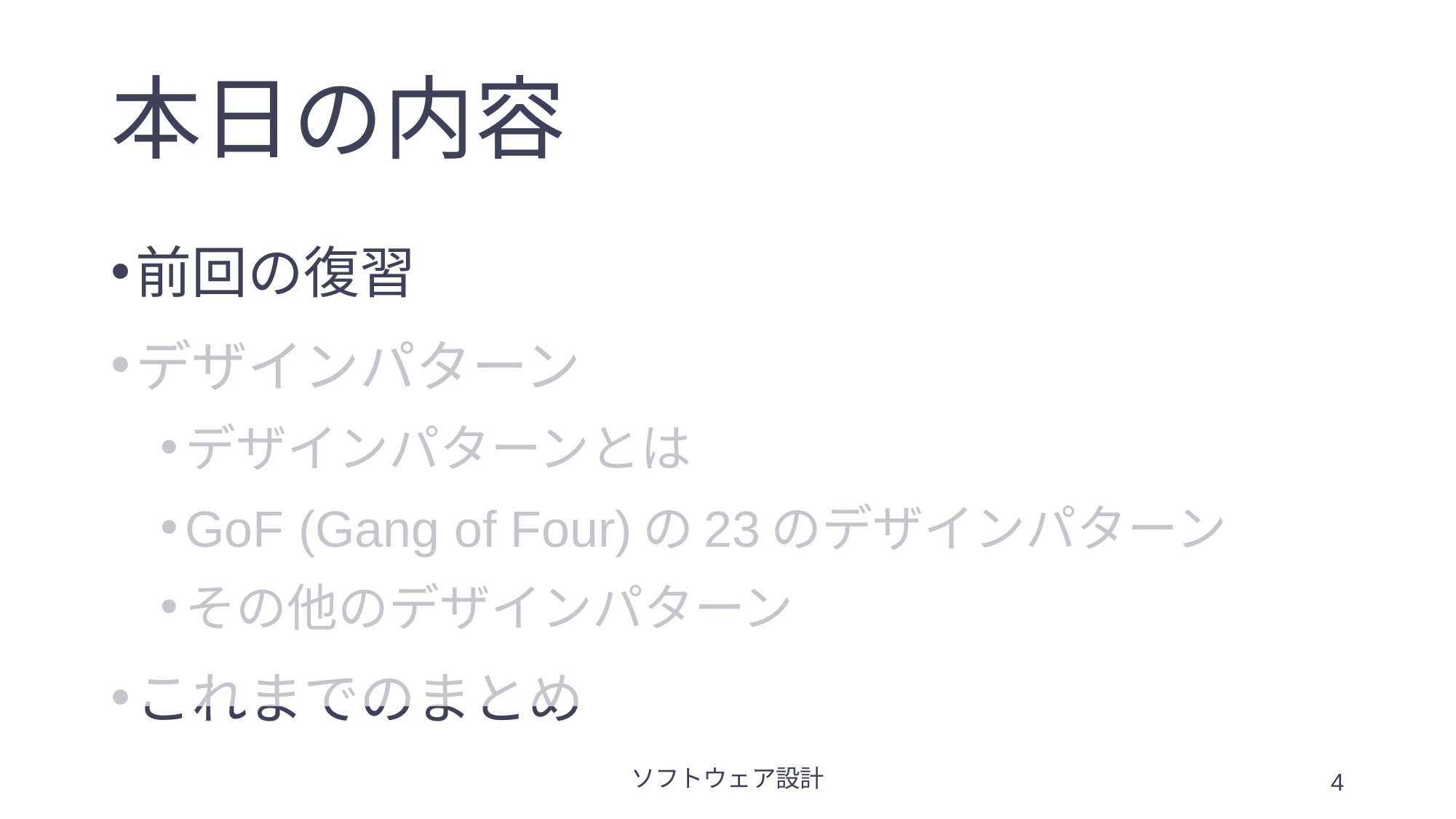

# 本日の内容
前回の復習
デザインパターン
デザインパターンとは
GoF (Gang of Four)の23のデザインパターン
その他のデザインパターン
これまでのまとめ

ソフトウェア設計
4